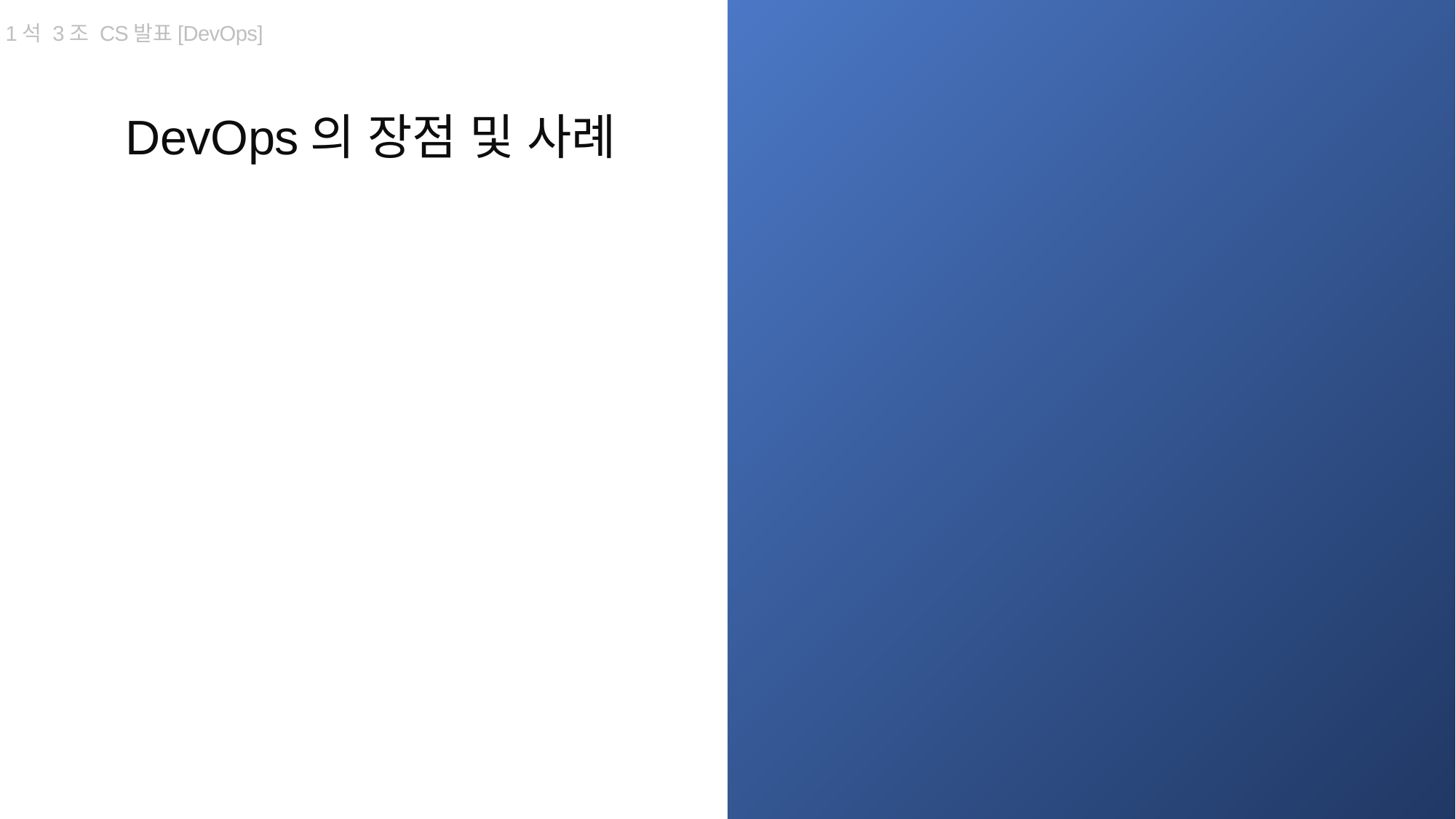

1석 3조 CS발표[DevOps]
DevOps의 장점 및 사례
03